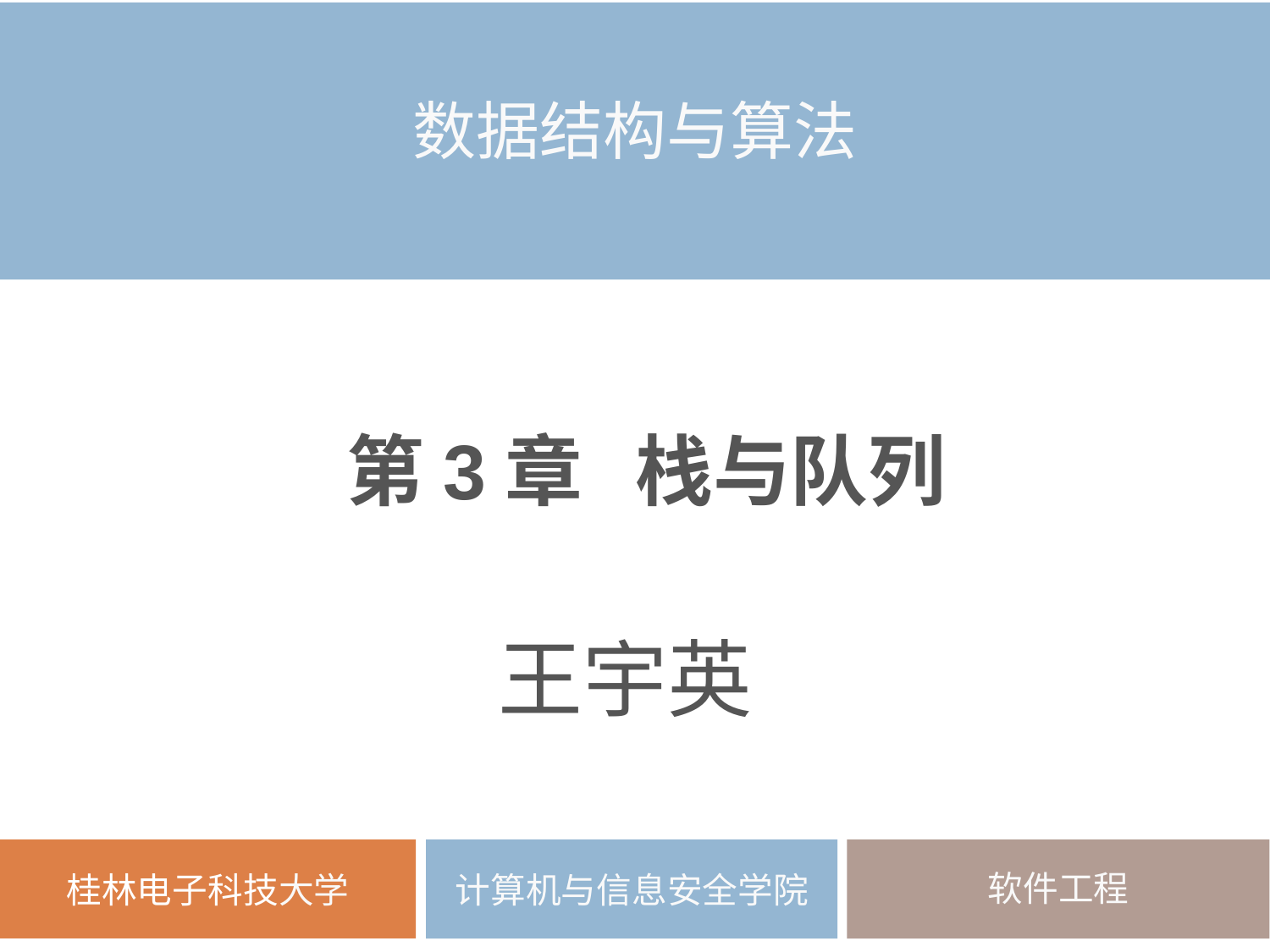

数据结构与算法

第3章   栈与队列
王宇英

计算机与信息安全学院

软件工程

桂林电子科技大学